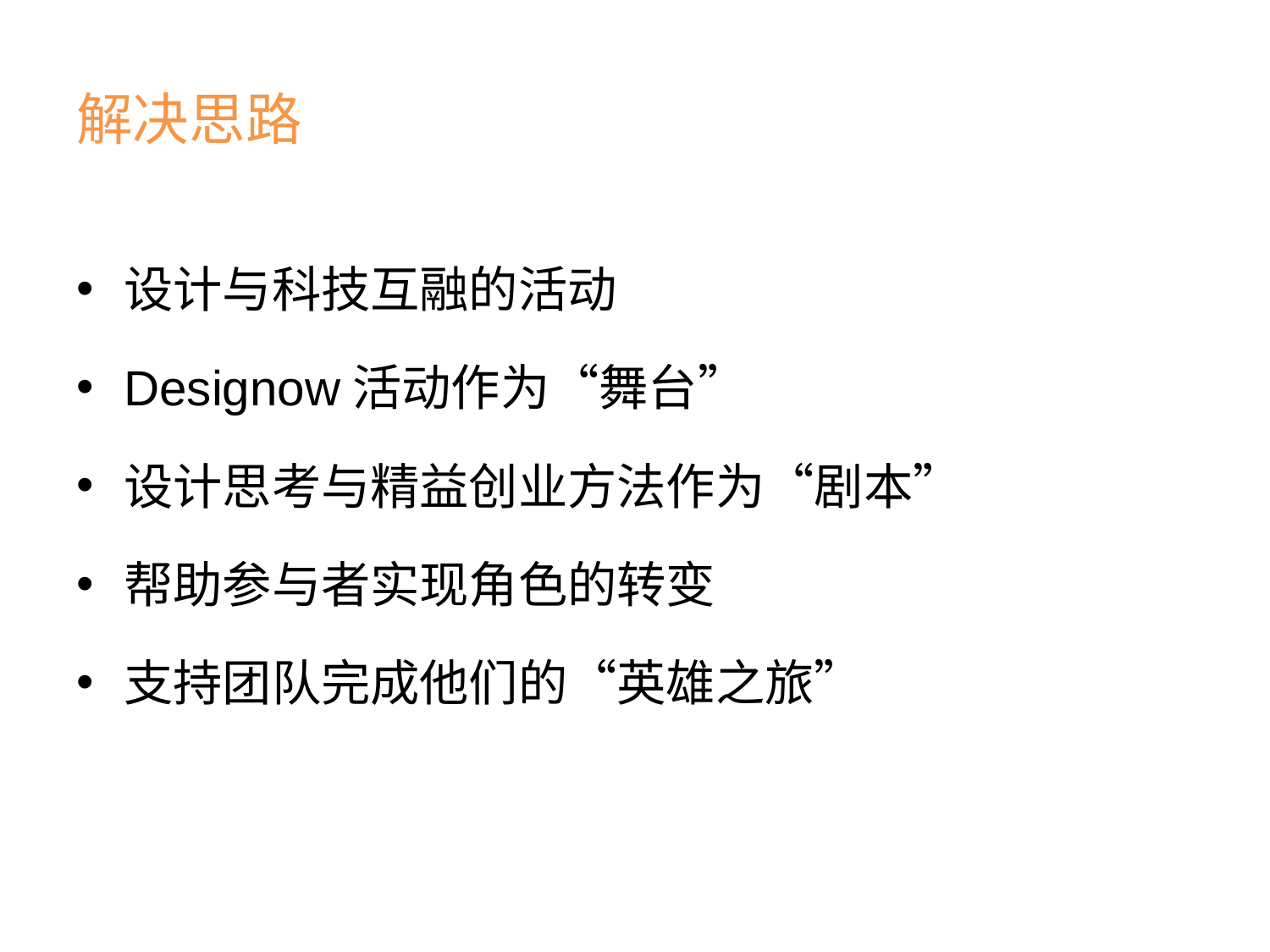

# 解决思路
设计与科技互融的活动
Designow活动作为“舞台”
设计思考与精益创业方法作为“剧本”
帮助参与者实现角色的转变
支持团队完成他们的“英雄之旅”